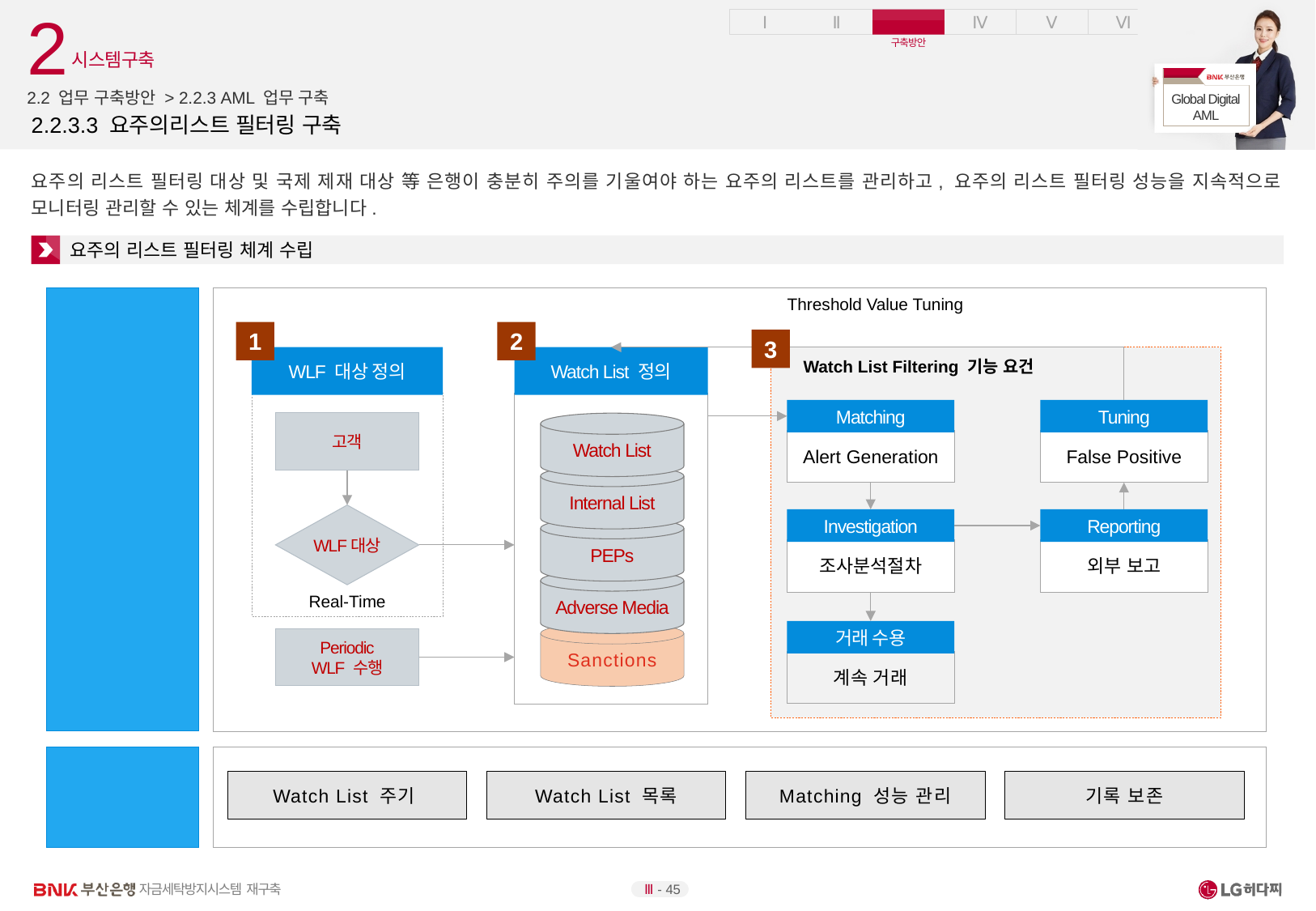

2
시스템구축
2.2 업무 구축방안 > 2.2.3 AML 업무 구축
# 2.2.3.3 요주의리스트 필터링 구축
요주의 리스트 필터링 대상 및 국제 제재 대상 等 은행이 충분히 주의를 기울여야 하는 요주의 리스트를 관리하고, 요주의 리스트 필터링 성능을 지속적으로 모니터링 관리할 수 있는 체계를 수립합니다.
요주의 리스트 필터링 체계 수립

Watch List
Filtering
Framework

Threshold Value Tuning
1
2
3

WLF 대상 정의
Watch List 정의
Watch List Filtering 기능 요건

Matching
Tuning
고객
Watch List
Alert Generation
False Positive
Internal List
WLF대상
Investigation
Reporting
PEPs
조사분석절차
외부 보고
Adverse Media
Real-Time
거래 수용
Sanctions
Periodic
WLF 수행
계속 거래

Watch List
Management
Watch List 주기
Watch List 목록
Matching 성능 관리
기록 보존
Ⅲ - 45